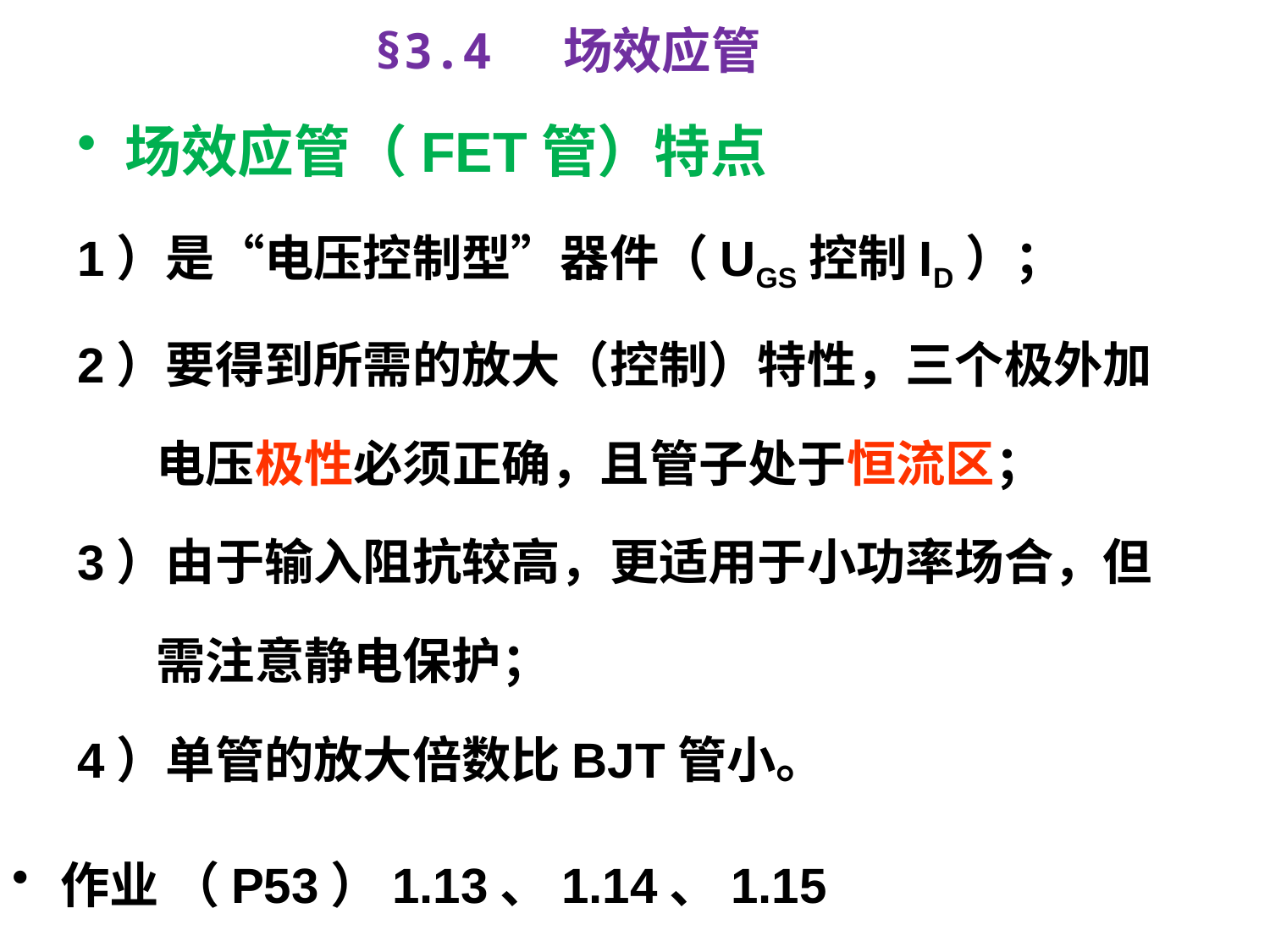

# §3.4  场效应管
场效应管（FET管）特点
1）是“电压控制型”器件（UGS控制ID）；
2）要得到所需的放大（控制）特性，三个极外加
      电压极性必须正确，且管子处于恒流区；
3）由于输入阻抗较高，更适用于小功率场合，但
      需注意静电保护；
4）单管的放大倍数比BJT管小。
作业 （P53）1.13、1.14、1.15